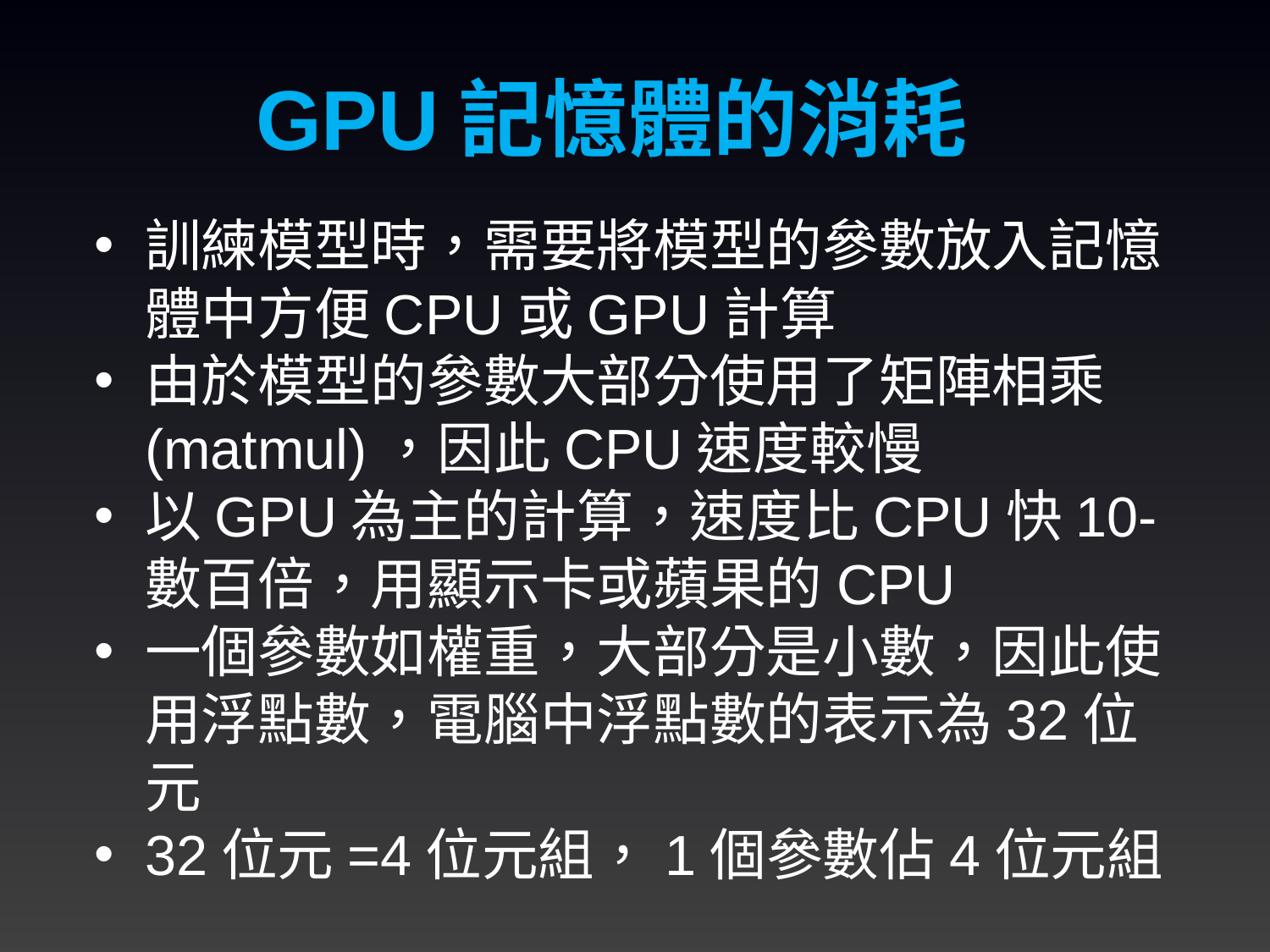

GPU記憶體的消耗
訓練模型時，需要將模型的參數放入記憶體中方便CPU或GPU計算
由於模型的參數大部分使用了矩陣相乘(matmul)，因此CPU速度較慢
以GPU為主的計算，速度比CPU快10-數百倍，用顯示卡或蘋果的CPU
一個參數如權重，大部分是小數，因此使用浮點數，電腦中浮點數的表示為32位元
32位元=4位元組，1個參數佔4位元組